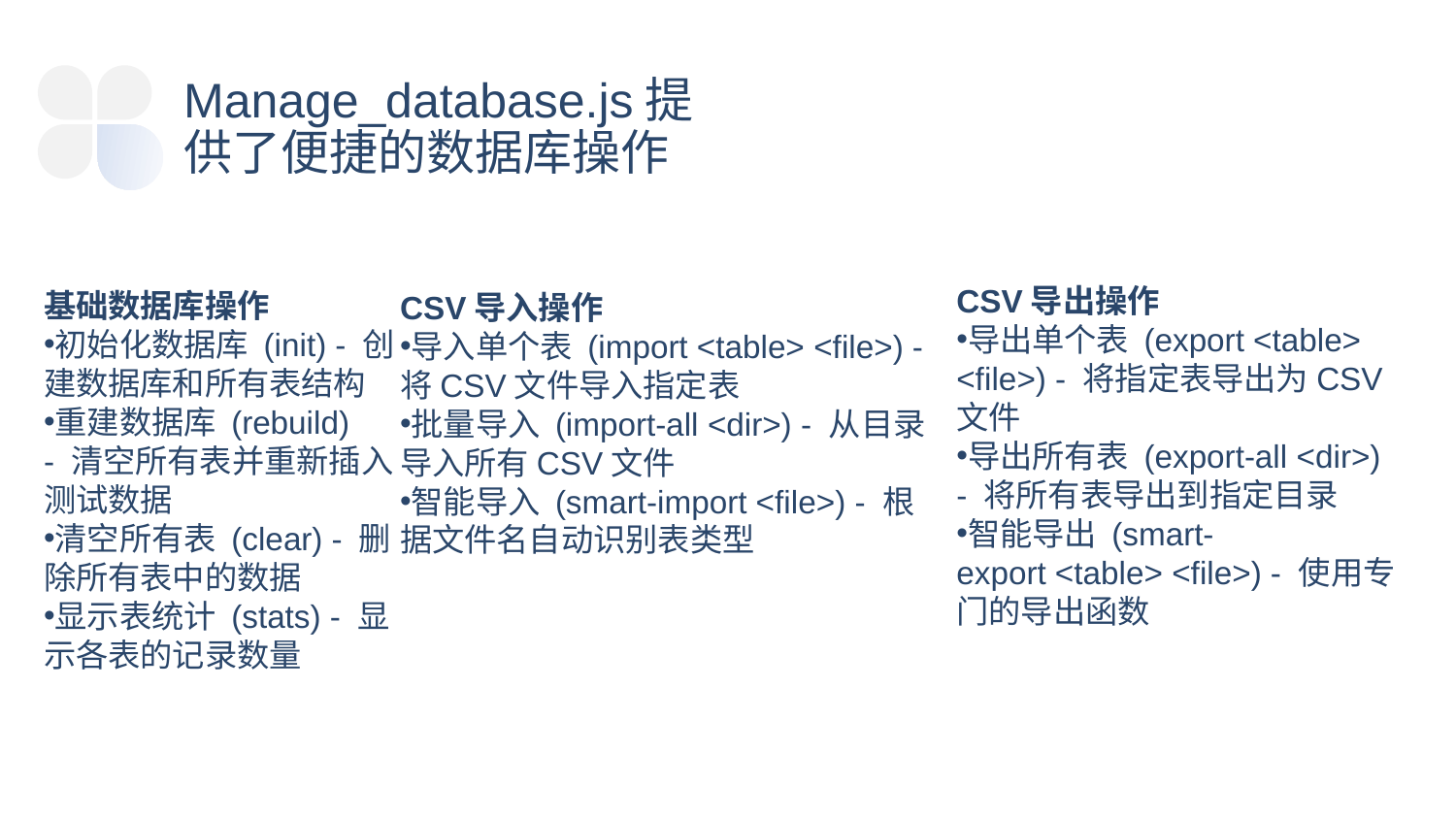

Manage_database.js提供了便捷的数据库操作
CSV导出操作
导出单个表 (export <table> <file>) - 将指定表导出为CSV文件
导出所有表 (export-all <dir>) - 将所有表导出到指定目录
智能导出 (smart-export <table> <file>) - 使用专门的导出函数

基础数据库操作
初始化数据库 (init) - 创建数据库和所有表结构
重建数据库 (rebuild) - 清空所有表并重新插入测试数据
清空所有表 (clear) - 删除所有表中的数据
显示表统计 (stats) - 显示各表的记录数量
CSV导入操作
导入单个表 (import <table> <file>) - 将CSV文件导入指定表
批量导入 (import-all <dir>) - 从目录导入所有CSV文件
智能导入 (smart-import <file>) - 根据文件名自动识别表类型